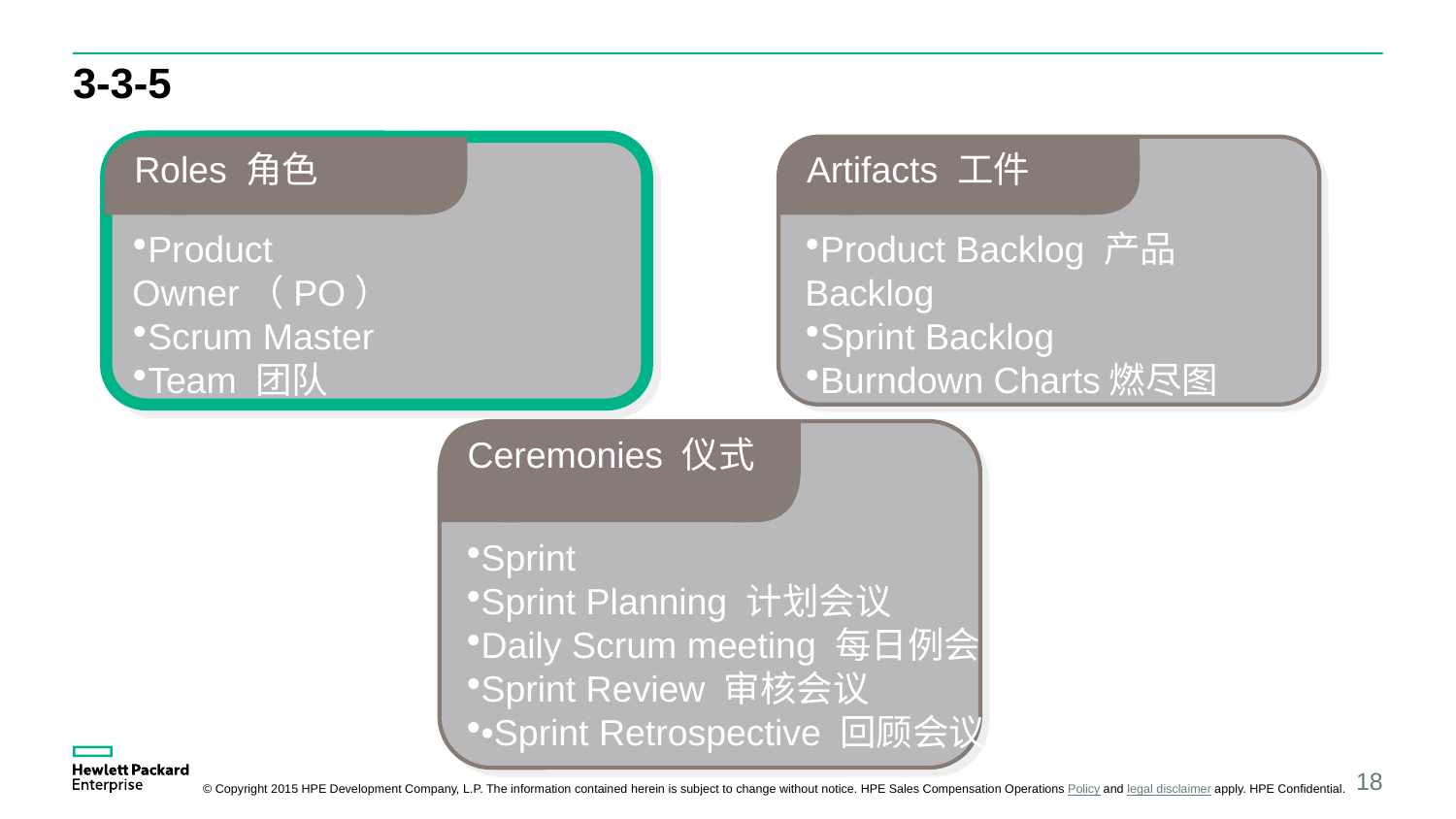

# 3-3-5

Roles 角色

Product Owner（PO）
Scrum Master
Team 团队

Artifacts 工件

Product Backlog 产品Backlog
Sprint Backlog
Burndown Charts燃尽图

Ceremonies 仪式

Sprint
Sprint Planning 计划会议
Daily Scrum meeting 每日例会
Sprint Review 审核会议
•Sprint Retrospective 回顾会议
18